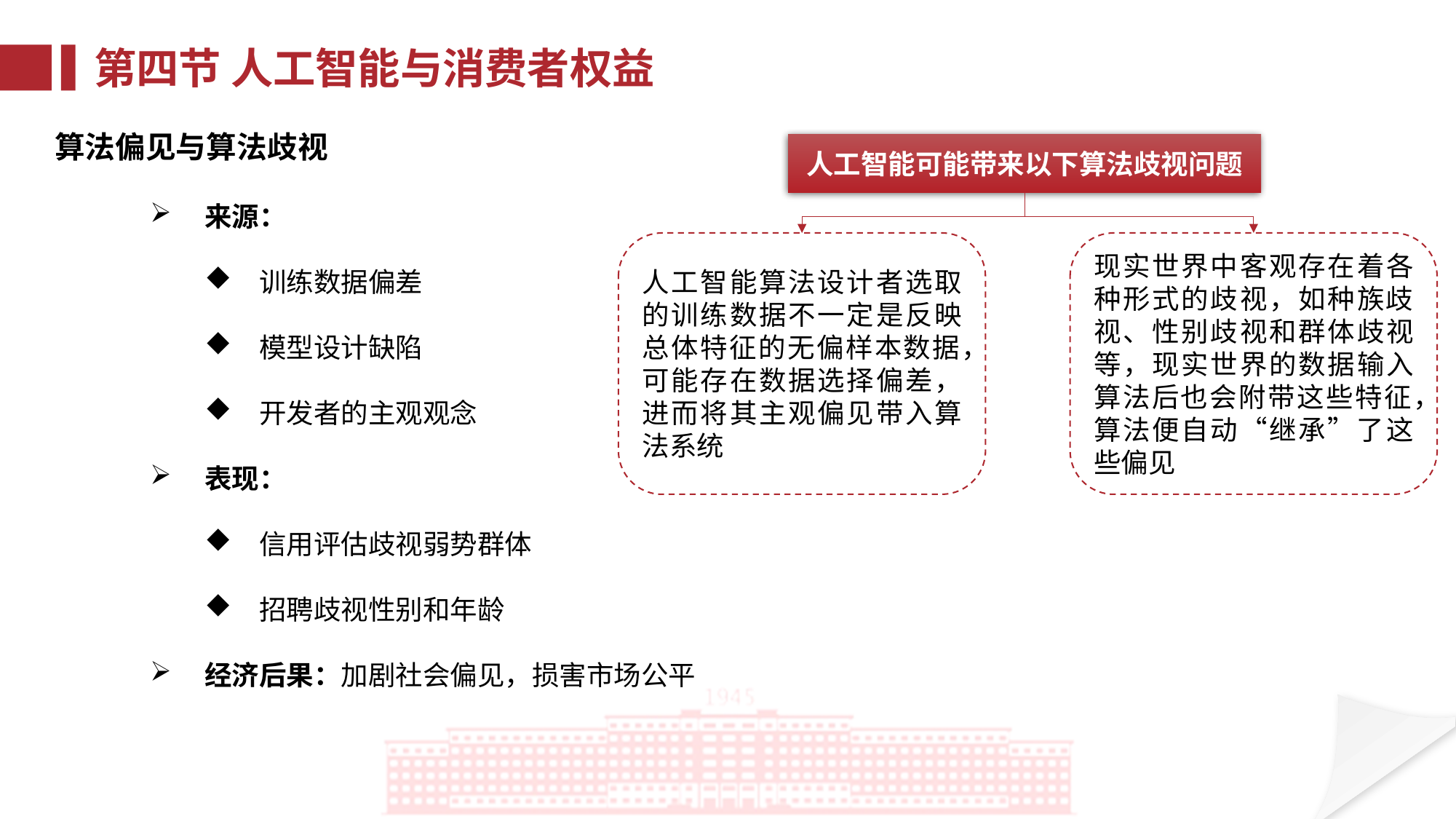

第四节 人工智能与消费者权益
算法偏见与算法歧视
人工智能可能带来以下算法歧视问题
来源：
训练数据偏差
模型设计缺陷
开发者的主观观念
表现：
信用评估歧视弱势群体
招聘歧视性别和年龄
经济后果：加剧社会偏见，损害市场公平
现实世界中客观存在着各种形式的歧视，如种族歧视、性别歧视和群体歧视等，现实世界的数据输入算法后也会附带这些特征，算法便自动“继承”了这些偏见
人工智能算法设计者选取的训练数据不一定是反映总体特征的无偏样本数据，可能存在数据选择偏差，进而将其主观偏见带入算法系统